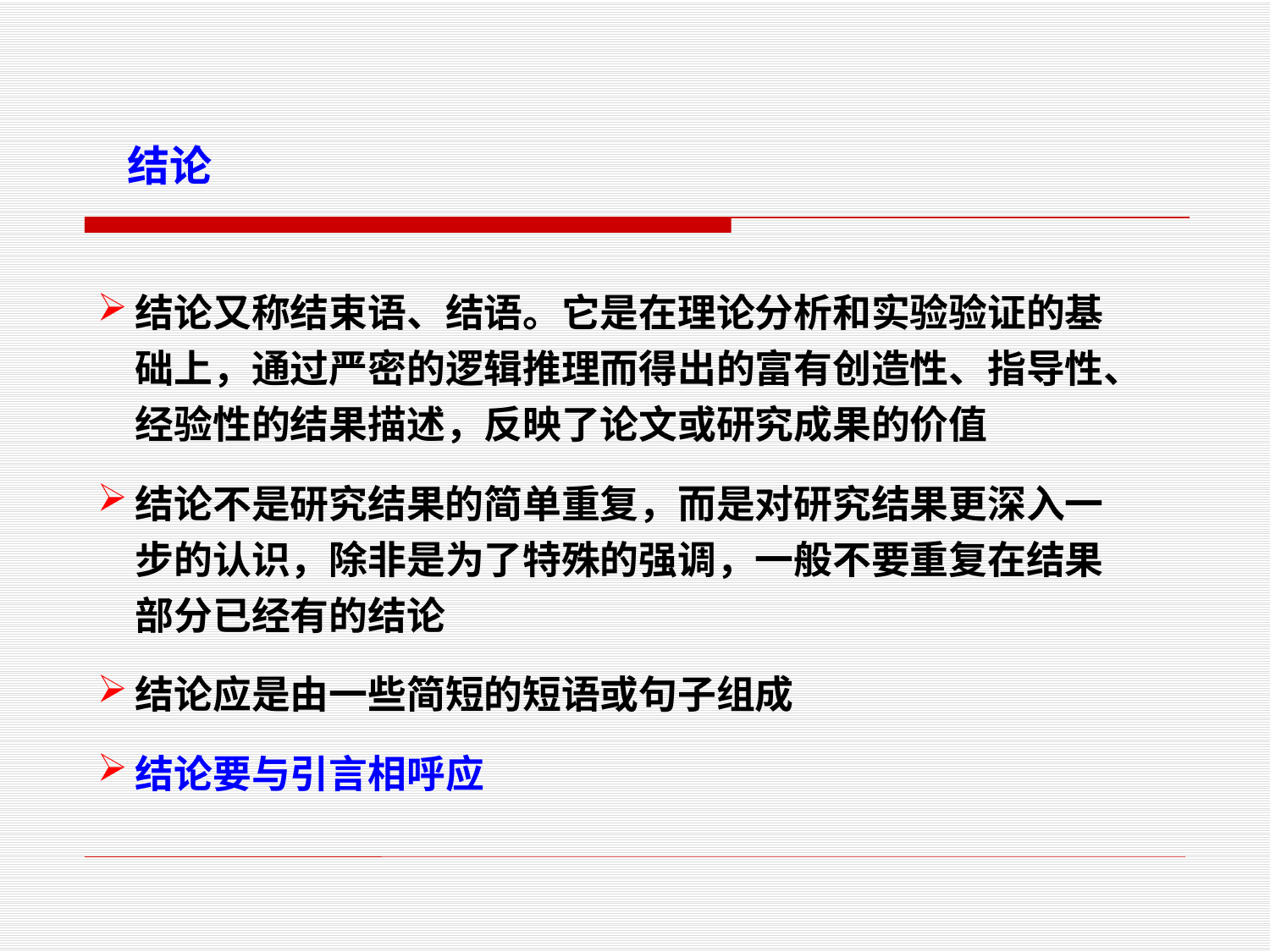

结论
结论又称结束语、结语。它是在理论分析和实验验证的基础上，通过严密的逻辑推理而得出的富有创造性、指导性、经验性的结果描述，反映了论文或研究成果的价值
结论不是研究结果的简单重复，而是对研究结果更深入一步的认识，除非是为了特殊的强调，一般不要重复在结果部分已经有的结论
结论应是由一些简短的短语或句子组成
结论要与引言相呼应